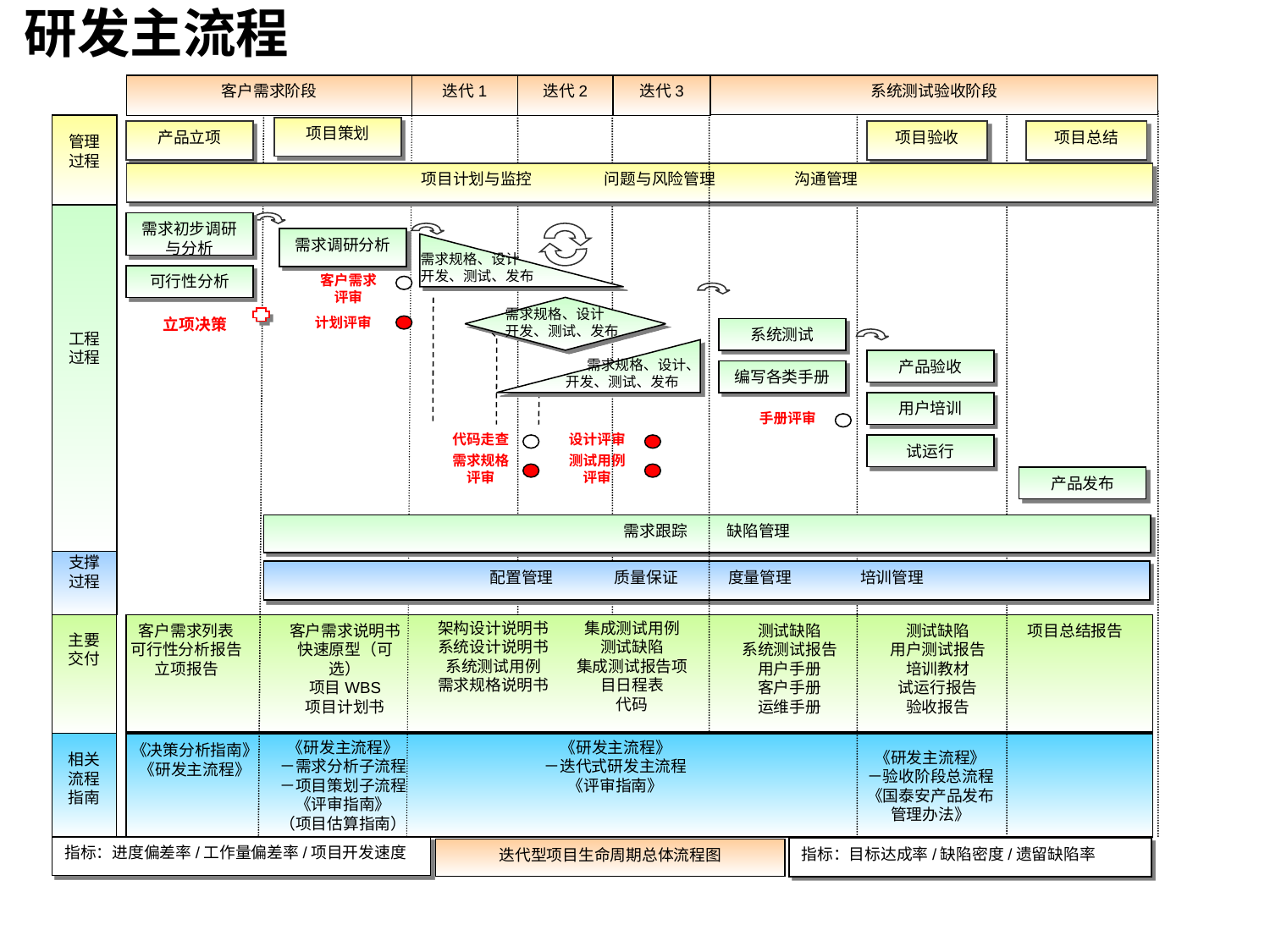

研发主流程
迭代1
迭代2
迭代3
客户需求阶段
系统测试验收阶段

管理过程

项目策划

产品立项
项目验收

项目总结

项目计划与监控                    问题与风险管理                      沟通管理

工程过程
需求初步调研与分析

需求调研分析

需求规格、设计
、开发、测试、发布
可行性分析
客户需求评审

需求规格、设计
、开发、测试、发布
立项决策

计划评审

系统测试

        需求规格、设计、开发、测试、发布
产品验收
编写各类手册
用户培训
手册评审

代码走查
设计评审

试运行
需求规格评审
测试用例评审

产品发布
需求跟踪           缺陷管理

支撑过程
配置管理                 质量保证              度量管理                   培训管理

架构设计说明书
系统设计说明书
系统测试用例
需求规格说明书
集成测试用例
测试缺陷
集成测试报告项目日程表
代码

主要交付
客户需求列表
可行性分析报告
立项报告

客户需求说明书
快速原型（可选）
项目WBS
项目计划书

测试缺陷
系统测试报告
用户手册
客户手册
运维手册
测试缺陷
用户测试报告
培训教材
试运行报告
验收报告
项目总结报告

《研发主流程》
－需求分析子流程
－项目策划子流程
《评审指南》
（项目估算指南）
《研发主流程》
－迭代式研发主流程
《评审指南》
相关流程指南

《决策分析指南》
《研发主流程》

《研发主流程》
－验收阶段总流程
《国泰安产品发布管理办法》
指标：进度偏差率/工作量偏差率/项目开发速度
指标：目标达成率/缺陷密度/遗留缺陷率
迭代型项目生命周期总体流程图